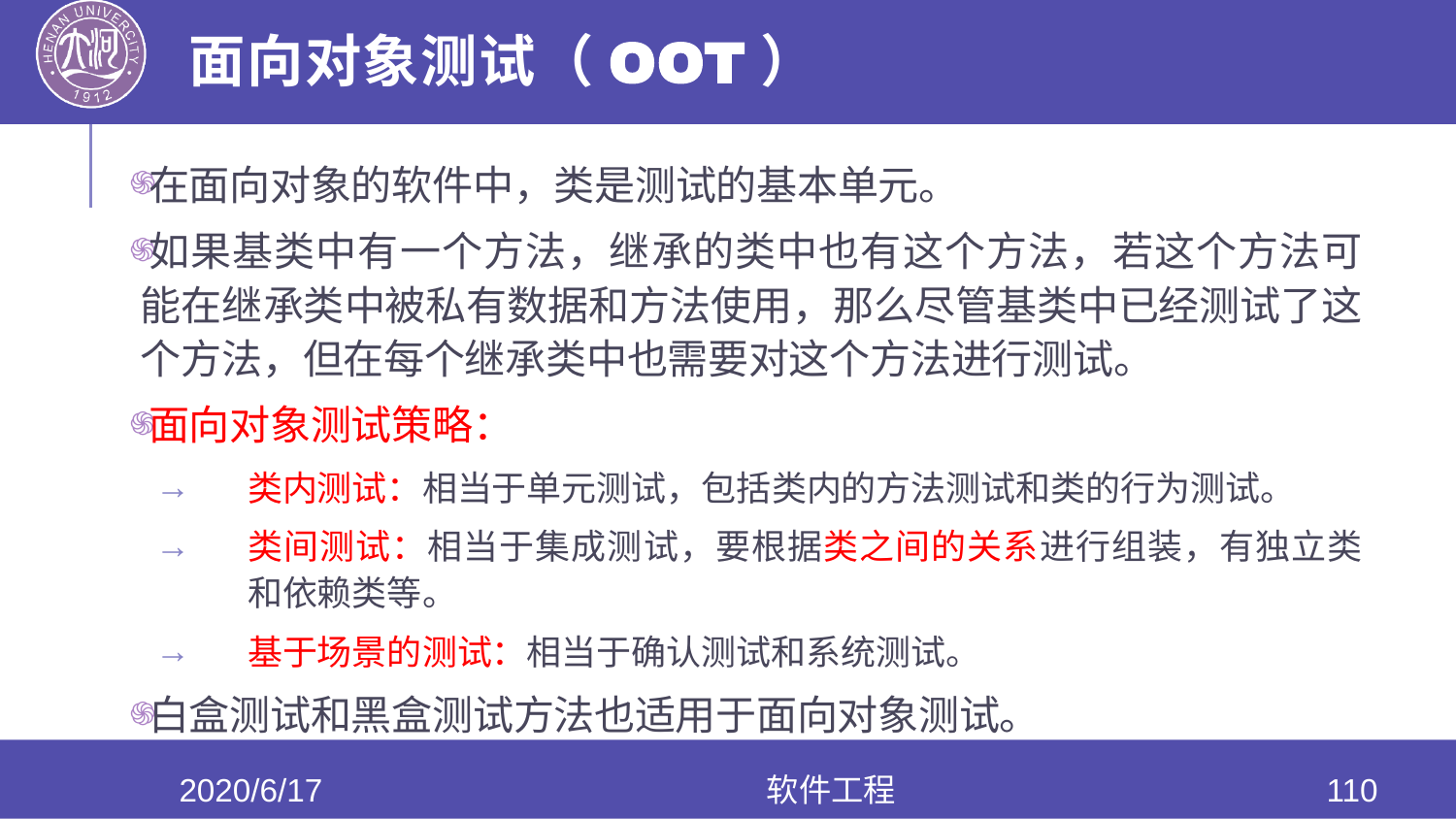

# 面向对象测试（OOT）
在面向对象的软件中，类是测试的基本单元。
如果基类中有一个方法，继承的类中也有这个方法，若这个方法可能在继承类中被私有数据和方法使用，那么尽管基类中已经测试了这个方法，但在每个继承类中也需要对这个方法进行测试。
面向对象测试策略：
类内测试：相当于单元测试，包括类内的方法测试和类的行为测试。
类间测试：相当于集成测试，要根据类之间的关系进行组装，有独立类和依赖类等。
基于场景的测试：相当于确认测试和系统测试。
白盒测试和黑盒测试方法也适用于面向对象测试。
2020/6/17
软件工程
110